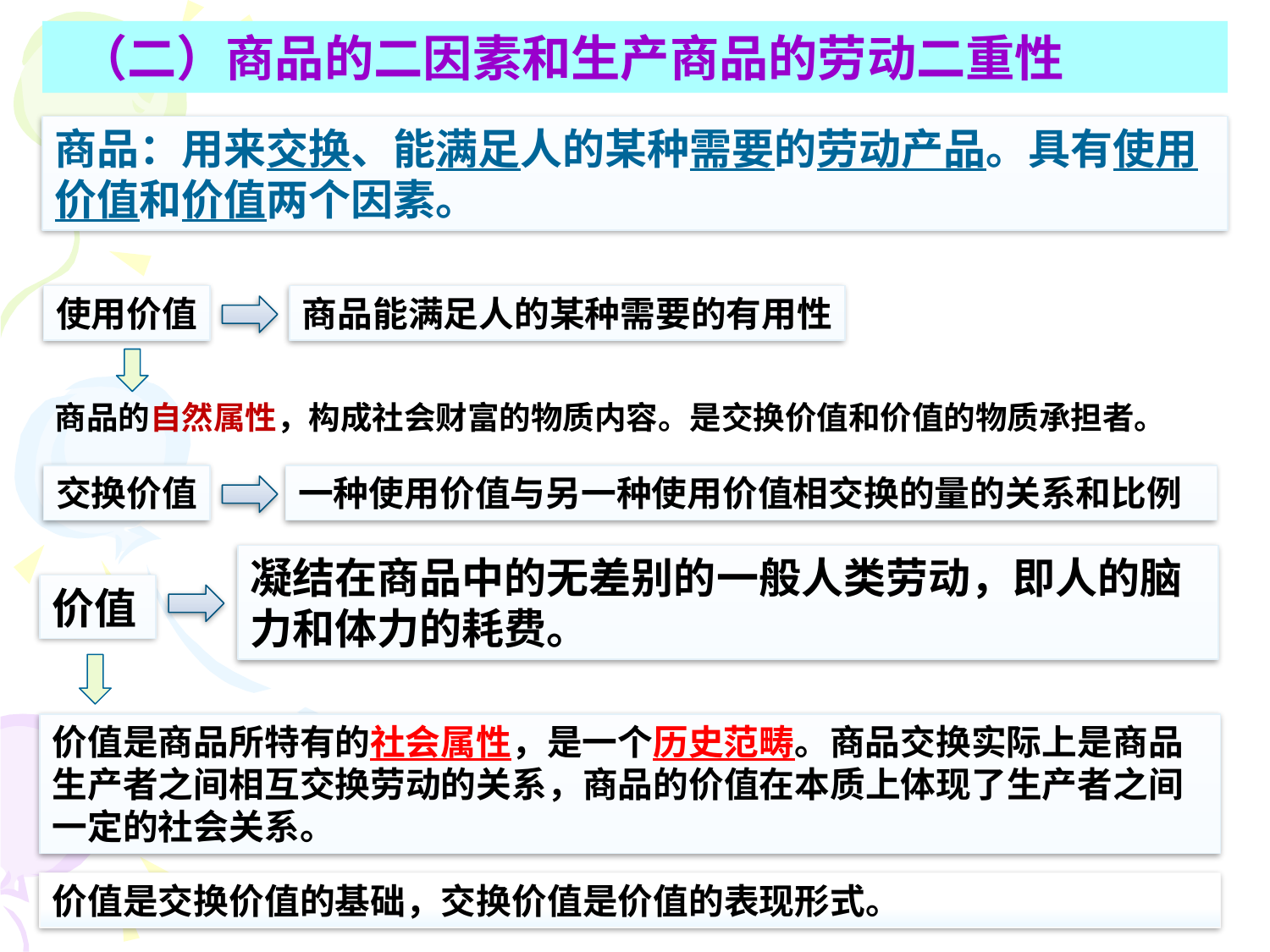

（二）商品的二因素和生产商品的劳动二重性
商品：用来交换、能满足人的某种需要的劳动产品。具有使用价值和价值两个因素。
使用价值
商品能满足人的某种需要的有用性

商品的自然属性，构成社会财富的物质内容。是交换价值和价值的物质承担者。
交换价值
一种使用价值与另一种使用价值相交换的量的关系和比例

凝结在商品中的无差别的一般人类劳动，即人的脑力和体力的耗费。
价值

价值是商品所特有的社会属性，是一个历史范畴。商品交换实际上是商品生产者之间相互交换劳动的关系，商品的价值在本质上体现了生产者之间一定的社会关系。
价值是交换价值的基础，交换价值是价值的表现形式。